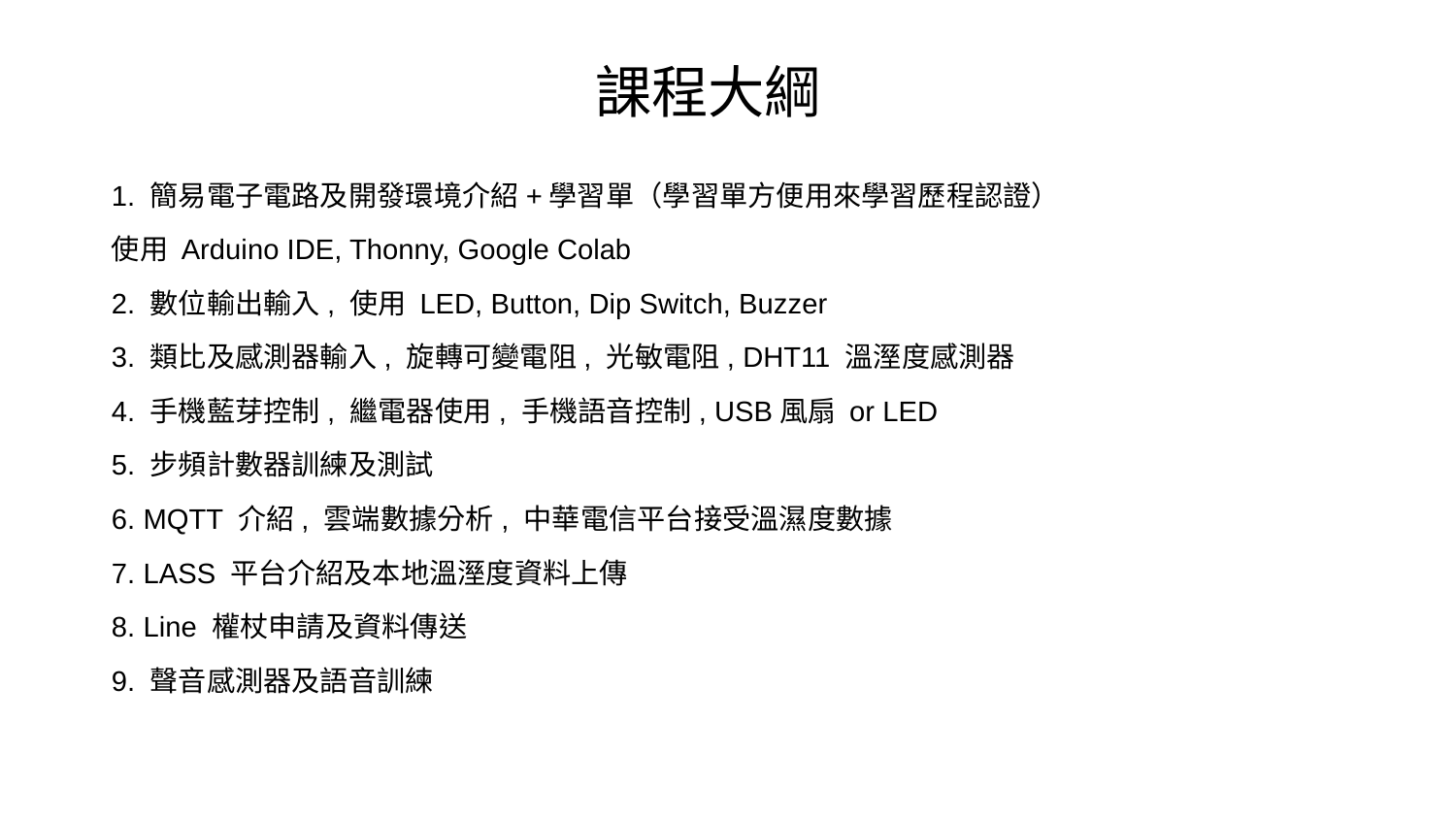

課程大綱
1. 簡易電子電路及開發環境介紹+學習單（學習單方便用來學習歷程認證）
使用 Arduino IDE, Thonny, Google Colab
2. 數位輸出輸入, 使用 LED, Button, Dip Switch, Buzzer
3. 類比及感測器輸入, 旋轉可變電阻, 光敏電阻, DHT11 溫溼度感測器
4. 手機藍芽控制, 繼電器使用, 手機語音控制, USB風扇 or LED
5. 步頻計數器訓練及測試
6. MQTT 介紹, 雲端數據分析, 中華電信平台接受溫濕度數據
7. LASS 平台介紹及本地溫溼度資料上傳
8. Line 權杖申請及資料傳送
9. 聲音感測器及語音訓練